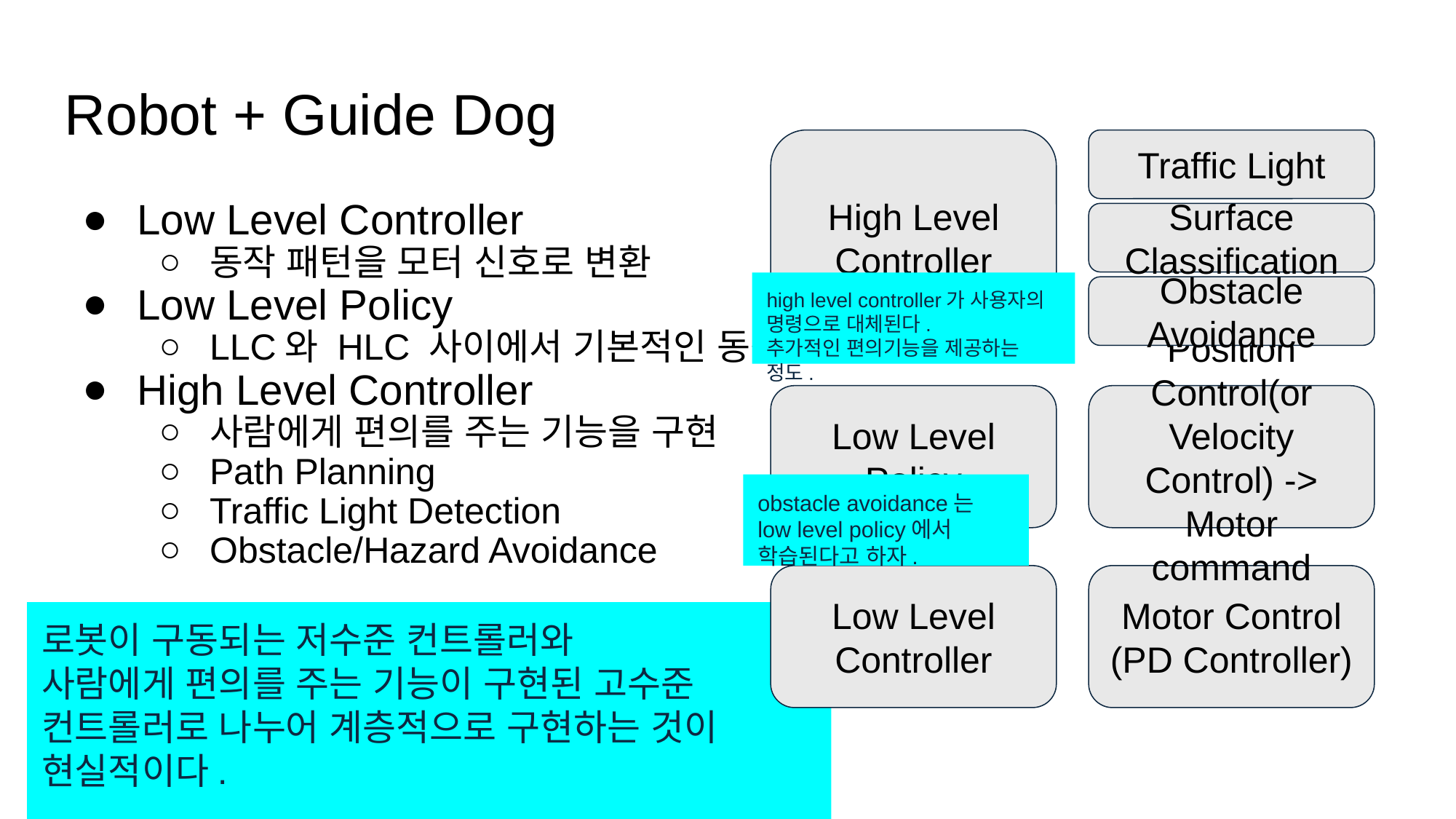

# Robot + Guide Dog
High Level Controller
Traffic Light
Low Level Controller
동작 패턴을 모터 신호로 변환
Low Level Policy
LLC와 HLC 사이에서 기본적인 동작 패턴 생성
High Level Controller
사람에게 편의를 주는 기능을 구현
Path Planning
Traffic Light Detection
Obstacle/Hazard Avoidance
Surface Classification
high level controller가 사용자의 명령으로 대체된다.
추가적인 편의기능을 제공하는 정도.
Obstacle Avoidance
Low Level Policy
Position Control(or Velocity Control) -> Motor command
obstacle avoidance는 low level policy에서 학습된다고 하자.
Low Level Controller
Motor Control
(PD Controller)
로봇이 구동되는 저수준 컨트롤러와
사람에게 편의를 주는 기능이 구현된 고수준 컨트롤러로 나누어 계층적으로 구현하는 것이 현실적이다.